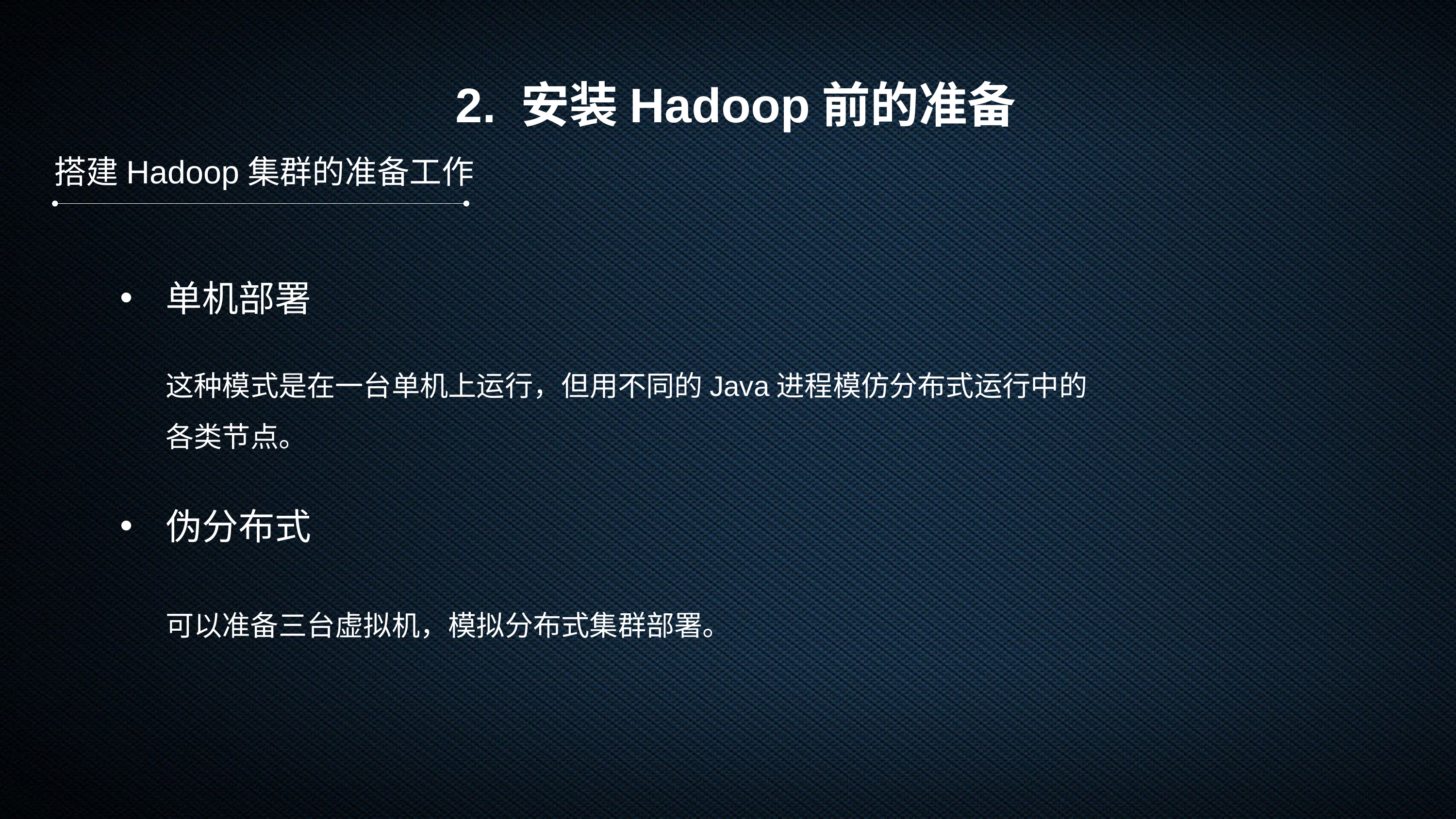

2. 安装Hadoop前的准备
搭建Hadoop集群的准备工作
单机部署
这种模式是在一台单机上运行，但用不同的Java进程模仿分布式运行中的各类节点。
伪分布式
可以准备三台虚拟机，模拟分布式集群部署。